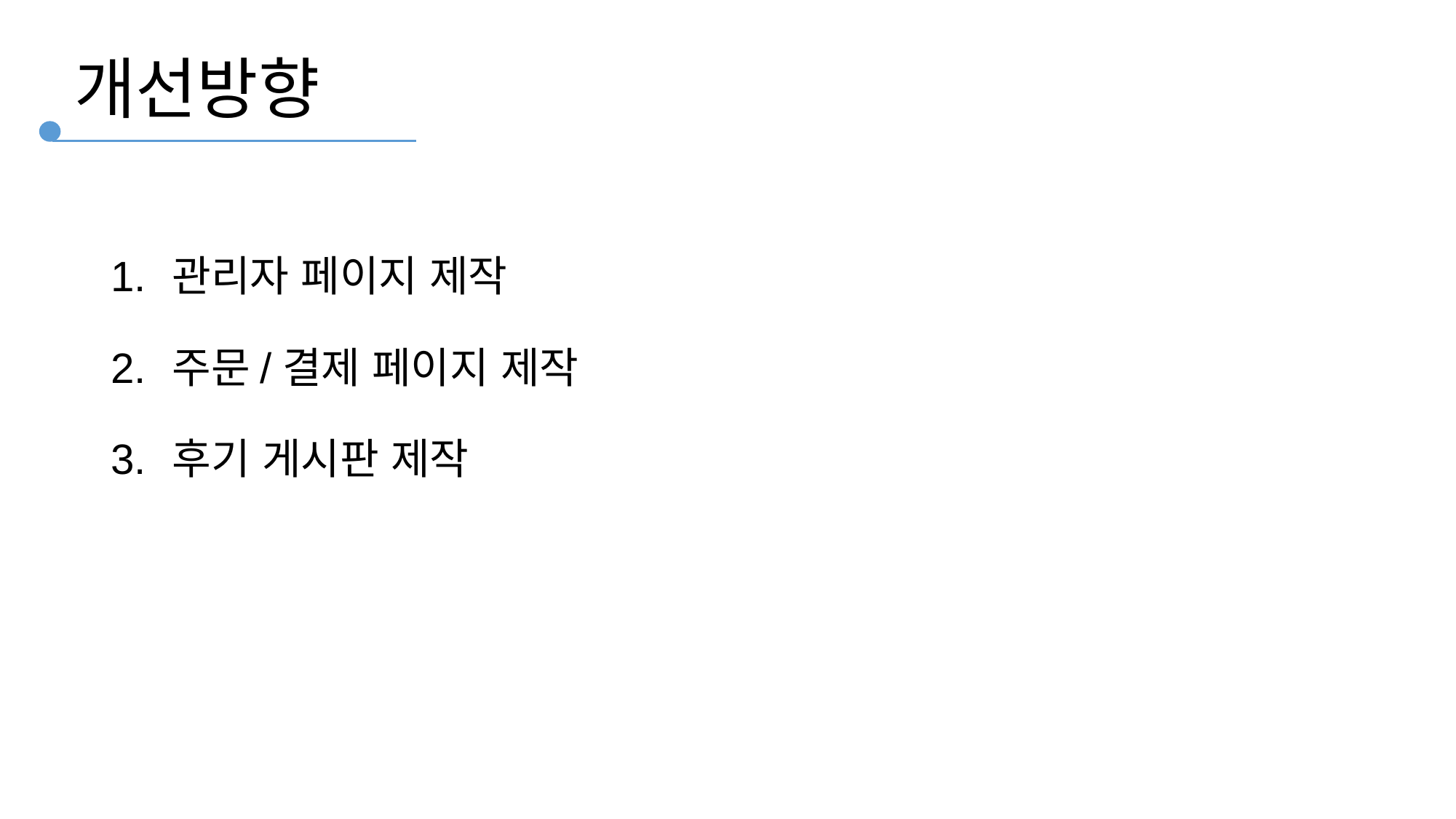

개선방향

관리자 페이지 제작
주문/결제 페이지 제작
후기 게시판 제작